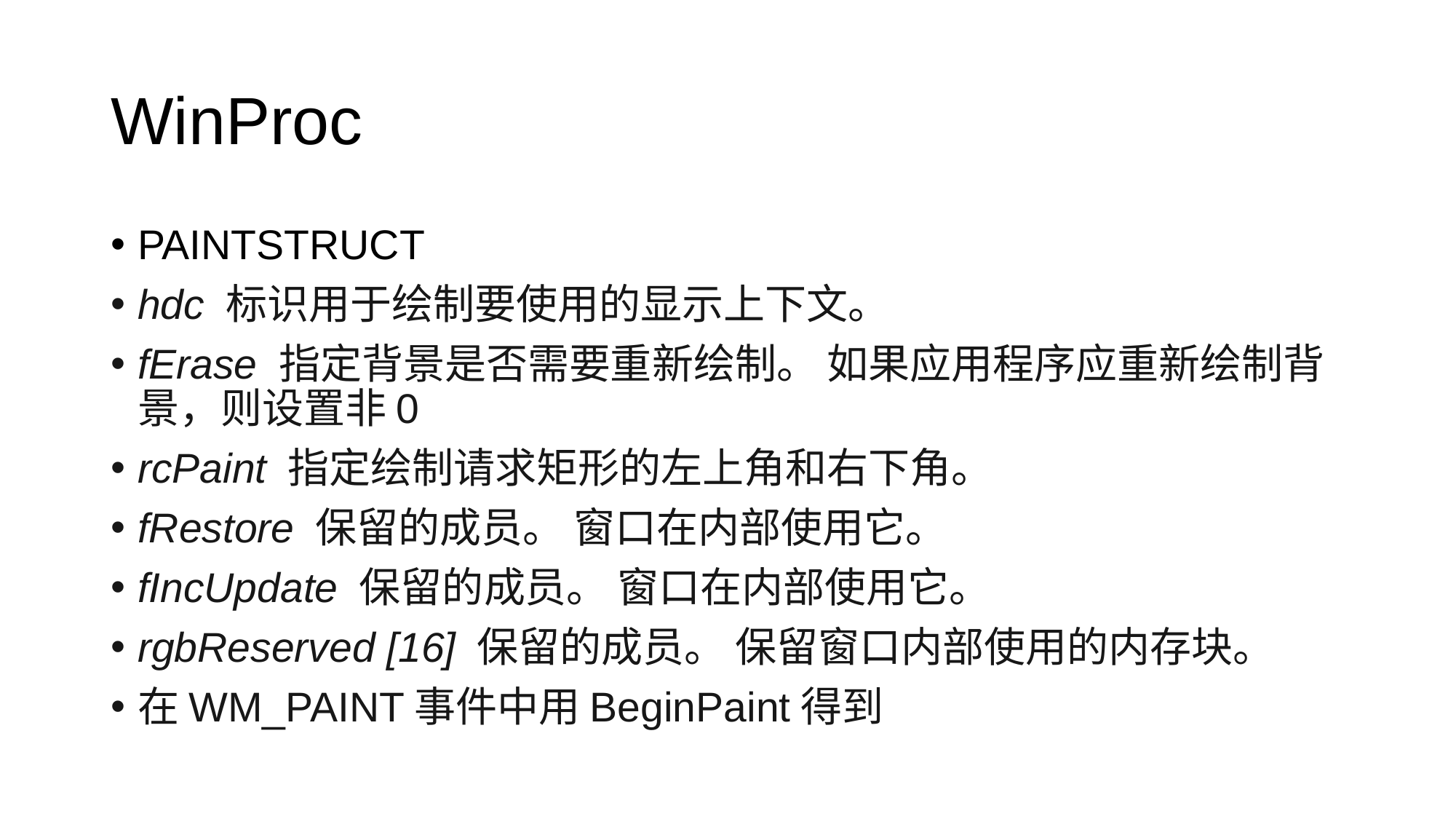

# WinProc
PAINTSTRUCT
hdc 标识用于绘制要使用的显示上下文。
fErase 指定背景是否需要重新绘制。 如果应用程序应重新绘制背景，则设置非0
rcPaint 指定绘制请求矩形的左上角和右下角。
fRestore 保留的成员。 窗口在内部使用它。
fIncUpdate 保留的成员。 窗口在内部使用它。
rgbReserved [16] 保留的成员。 保留窗口内部使用的内存块。
在WM_PAINT事件中用BeginPaint得到